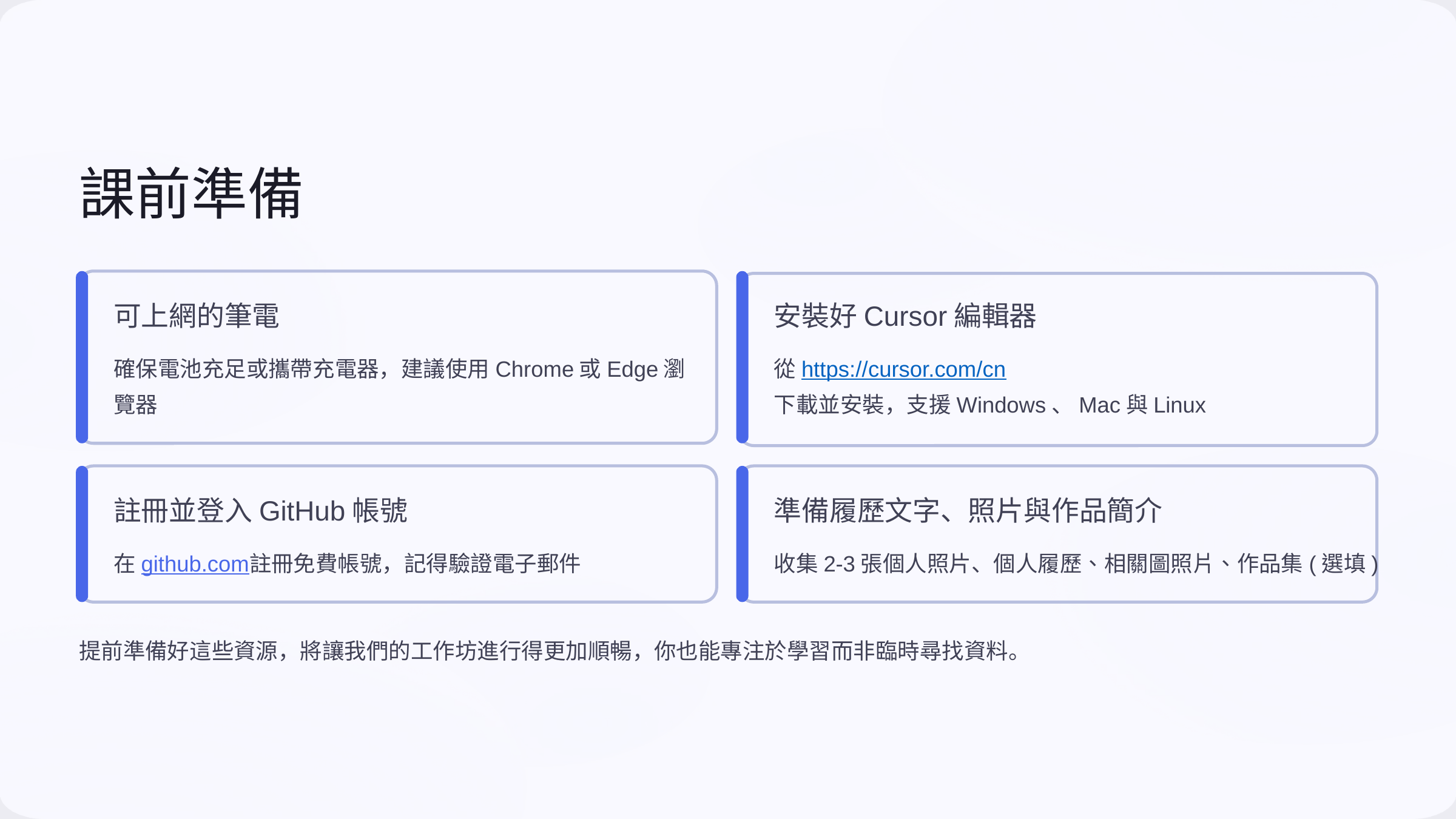

課前準備

可上網的筆電
安裝好Cursor編輯器
確保電池充足或攜帶充電器，建議使用Chrome或Edge瀏覽器
從https://cursor.com/cn
下載並安裝，支援Windows、Mac與Linux

註冊並登入GitHub帳號
準備履歷文字、照片與作品簡介
在github.com註冊免費帳號，記得驗證電子郵件
收集2-3張個人照片、個人履歷、相關圖照片、作品集(選填)

提前準備好這些資源，將讓我們的工作坊進行得更加順暢，你也能專注於學習而非臨時尋找資料。